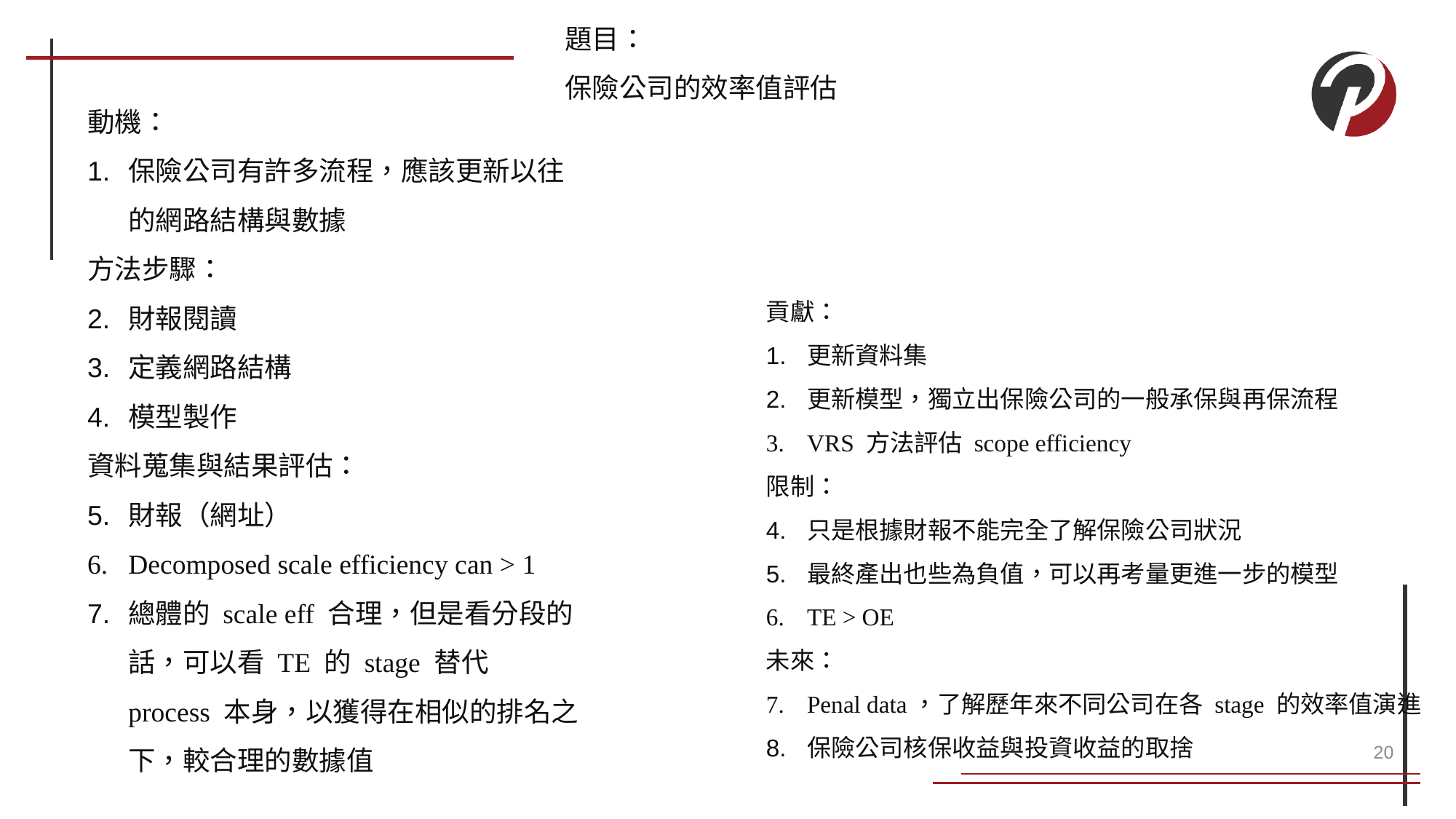

題目：
保險公司的效率值評估
動機：
保險公司有許多流程，應該更新以往的網路結構與數據
方法步驟：
財報閱讀
定義網路結構
模型製作
資料蒐集與結果評估：
財報（網址）
Decomposed scale efficiency can > 1
總體的 scale eff 合理，但是看分段的話，可以看 TE 的 stage 替代 process 本身，以獲得在相似的排名之下，較合理的數據值
貢獻：
更新資料集
更新模型，獨立出保險公司的一般承保與再保流程
VRS 方法評估 scope efficiency
限制：
只是根據財報不能完全了解保險公司狀況
最終產出也些為負值，可以再考量更進一步的模型
TE > OE
未來：
Penal data，了解歷年來不同公司在各 stage 的效率值演進
保險公司核保收益與投資收益的取捨
20